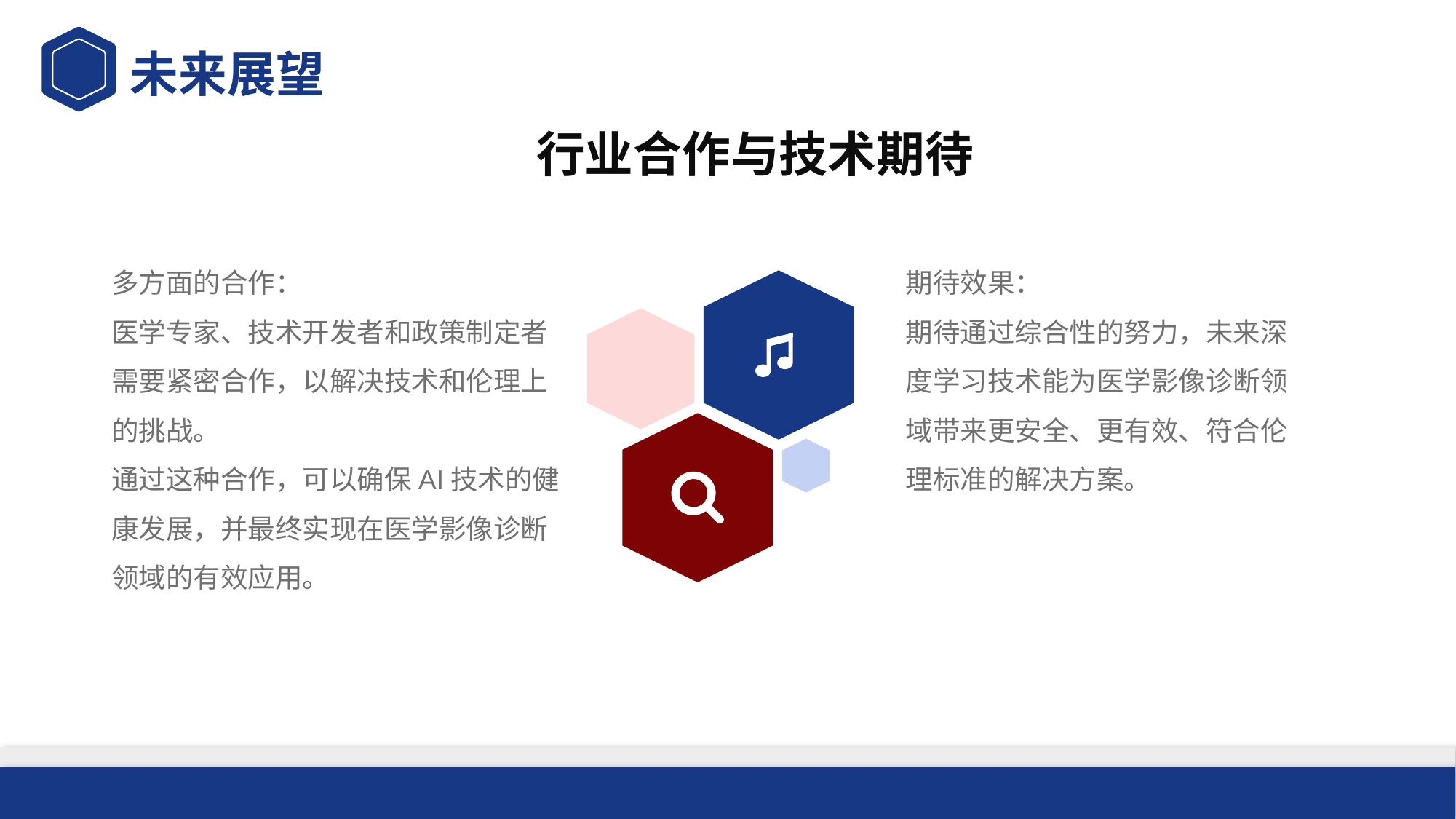

未来展望
行业合作与技术期待
多方面的合作：
医学专家、技术开发者和政策制定者需要紧密合作，以解决技术和伦理上的挑战。
通过这种合作，可以确保AI技术的健康发展，并最终实现在医学影像诊断领域的有效应用。
期待效果：
期待通过综合性的努力，未来深度学习技术能为医学影像诊断领域带来更安全、更有效、符合伦理标准的解决方案。